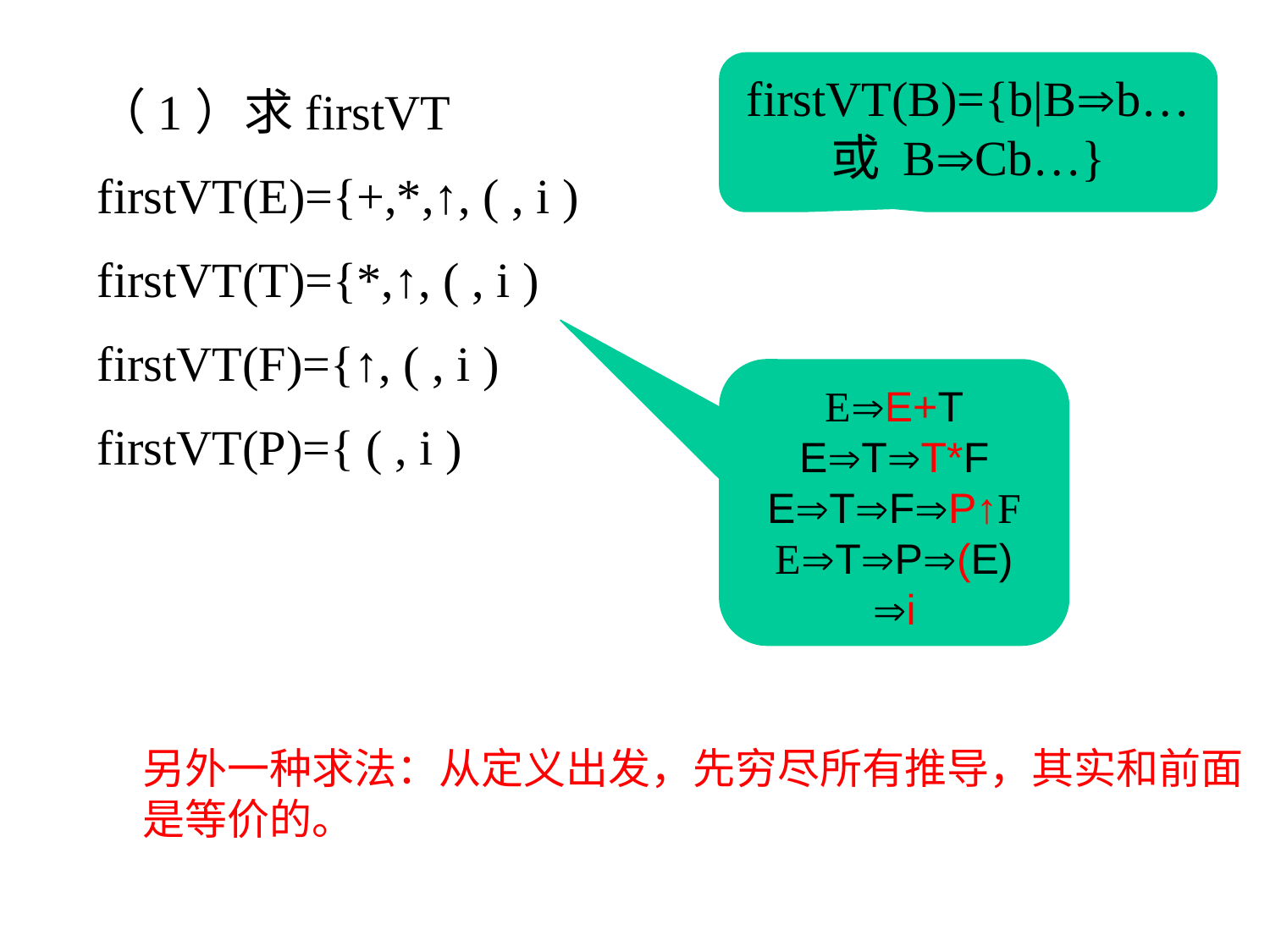

firstVT(B)={b|B⇒b… 或 B⇒Cb…}
（1）求firstVT
firstVT(E)={+,*,↑, ( , i )
firstVT(T)={*,↑, ( , i )
firstVT(F)={↑, ( , i )
firstVT(P)={ ( , i )
E⇒E+T
E⇒T⇒T*F
E⇒T⇒F⇒P↑F
E⇒T⇒P⇒(E)
⇒i

另外一种求法：从定义出发，先穷尽所有推导，其实和前面
是等价的。